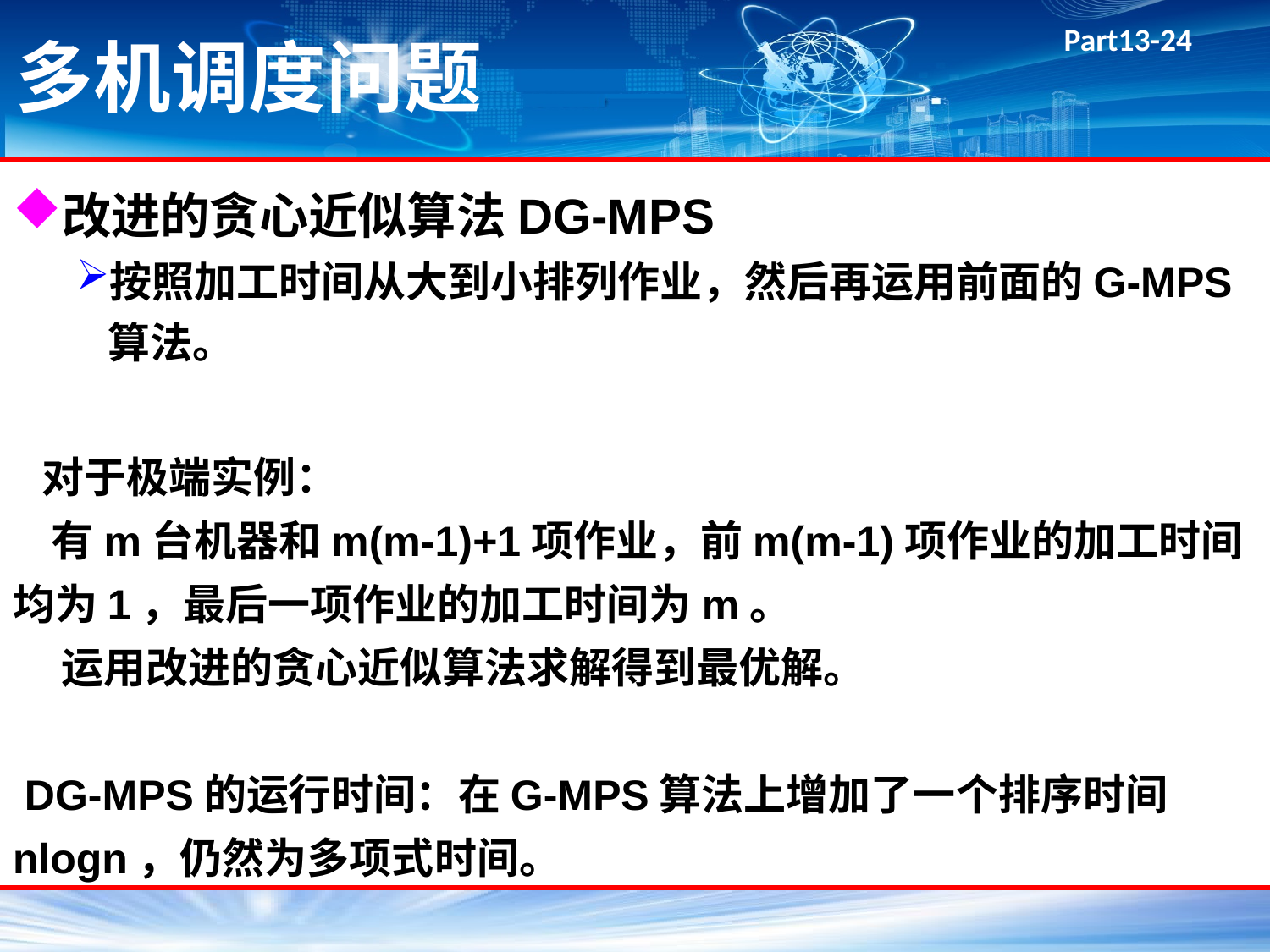

# 多机调度问题
改进的贪心近似算法DG-MPS
按照加工时间从大到小排列作业，然后再运用前面的G-MPS算法。

  对于极端实例：
   有m台机器和m(m-1)+1项作业，前m(m-1)项作业的加工时间均为1，最后一项作业的加工时间为m。
    运用改进的贪心近似算法求解得到最优解。

 DG-MPS的运行时间：在G-MPS算法上增加了一个排序时间nlogn，仍然为多项式时间。